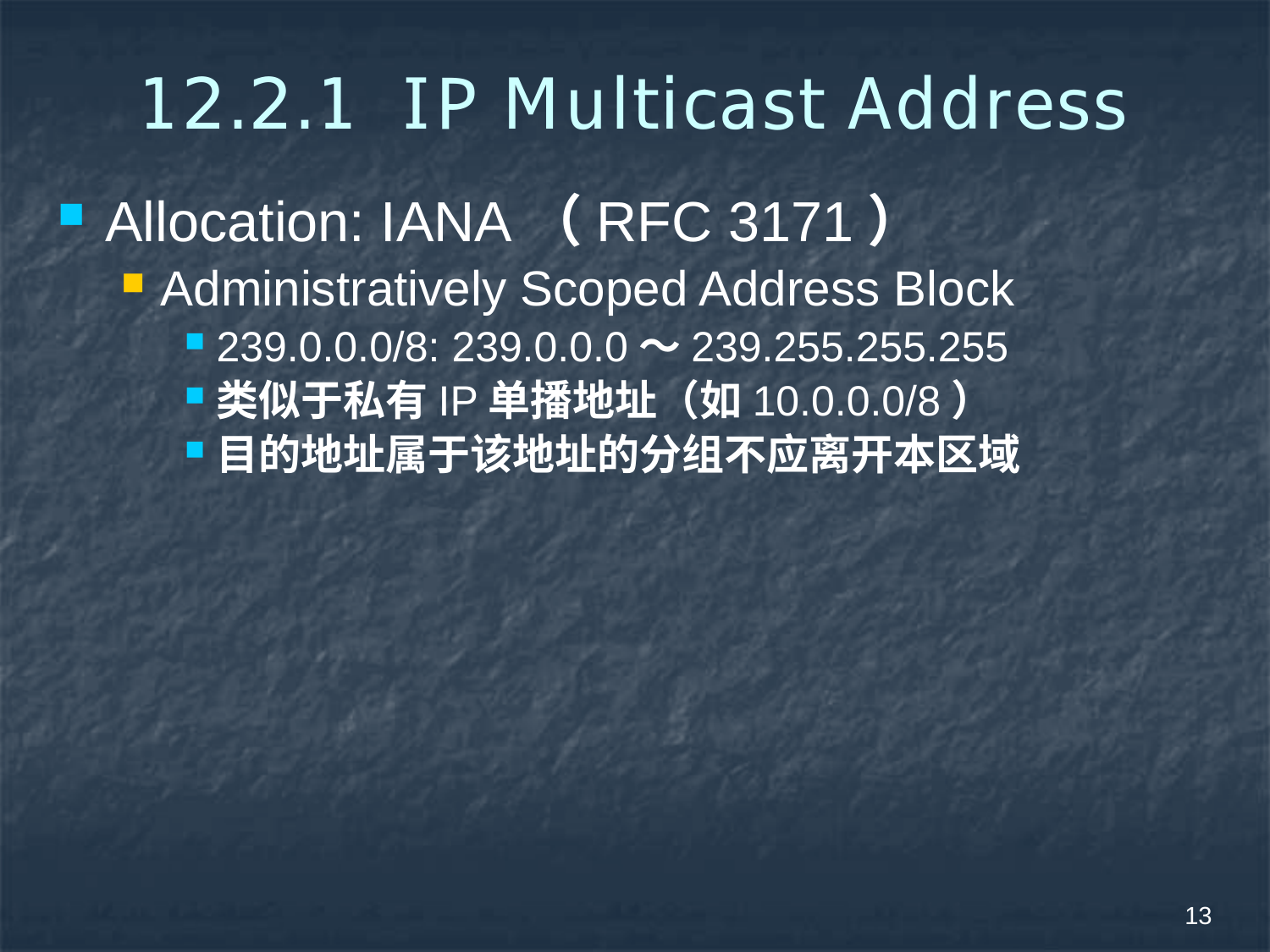

# 12.2.1  IP Multicast Address
Allocation: IANA（RFC 3171）
Administratively Scoped Address Block
239.0.0.0/8: 239.0.0.0～239.255.255.255
类似于私有IP单播地址（如10.0.0.0/8）
目的地址属于该地址的分组不应离开本区域
13